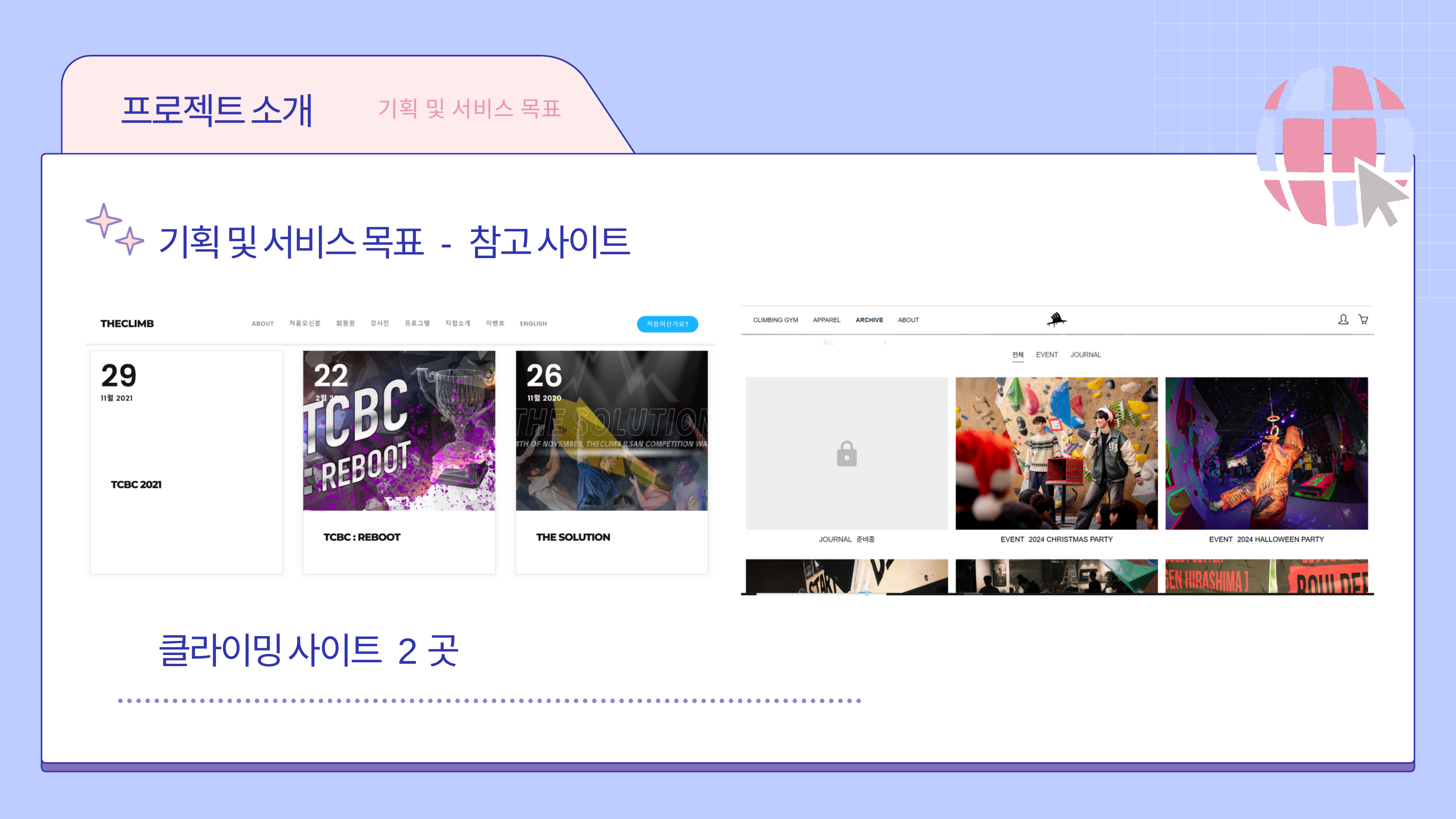

프로젝트 소개
기획 및 서비스 목표

기획 및 서비스 목표 - 참고 사이트

클라이밍 사이트 2곳